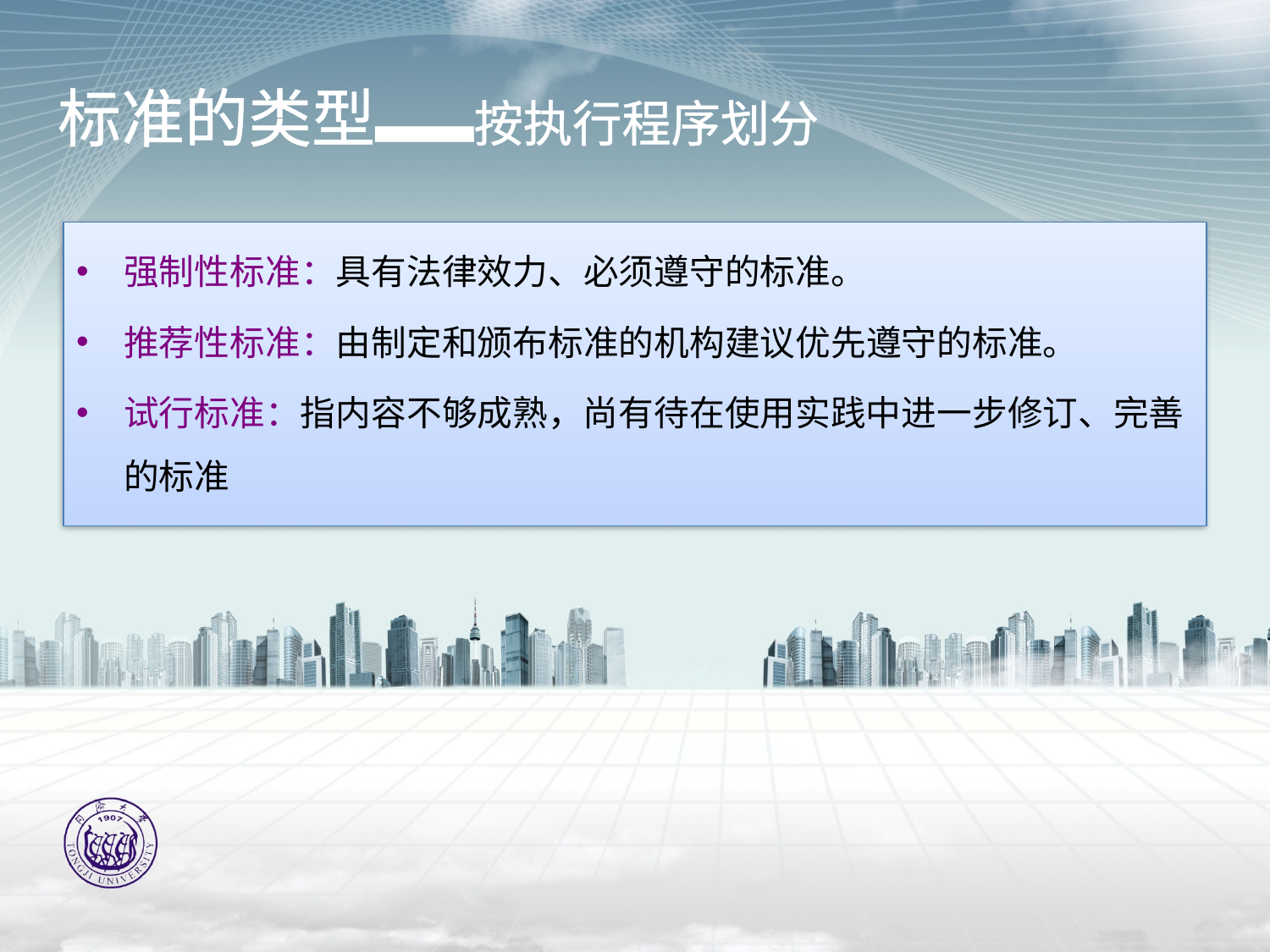

# 标准的类型▬▬按执行程序划分
强制性标准：具有法律效力、必须遵守的标准。
推荐性标准：由制定和颁布标准的机构建议优先遵守的标准。
试行标准：指内容不够成熟，尚有待在使用实践中进一步修订、完善的标准